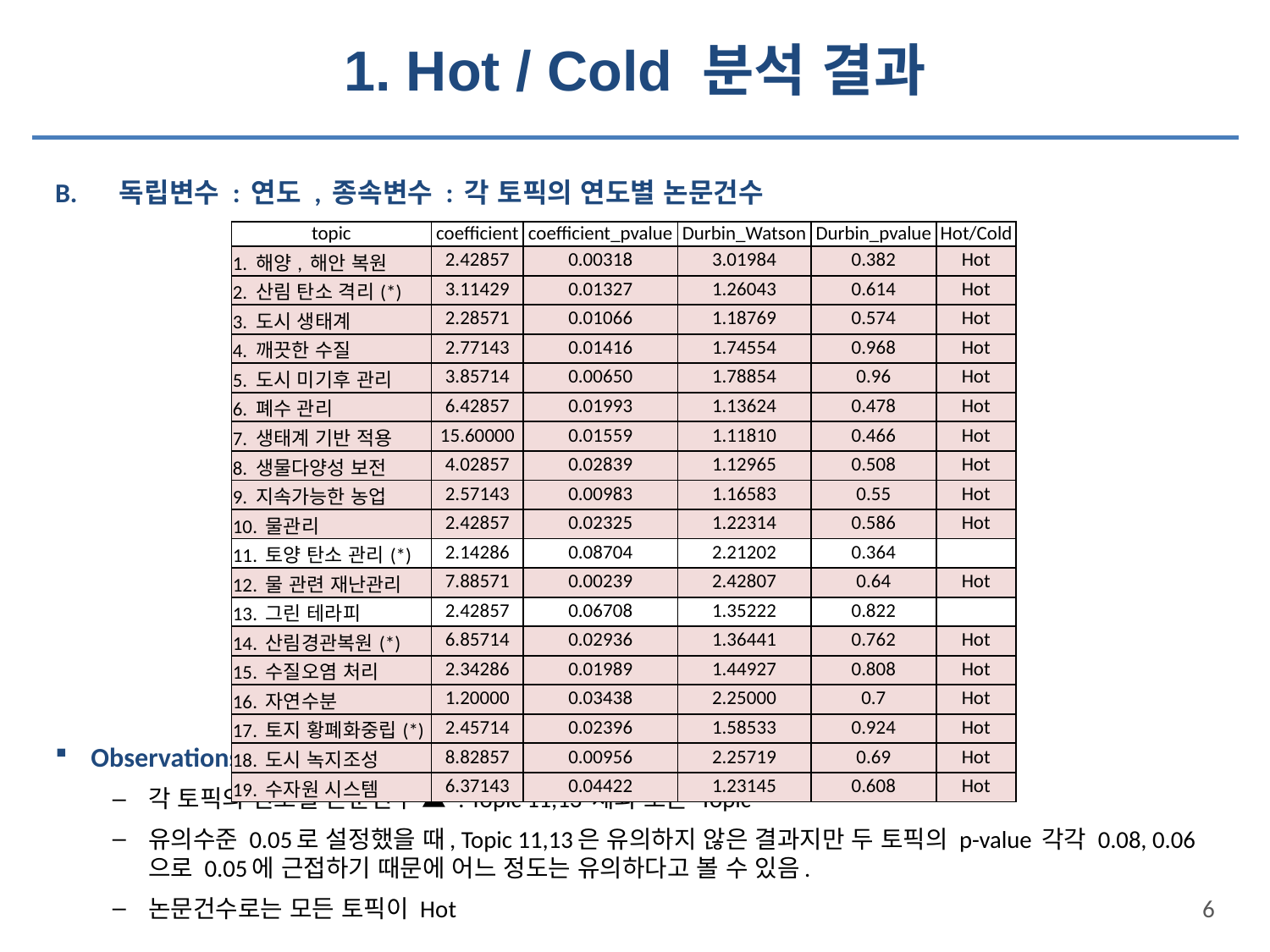

# 1. Hot / Cold 분석 결과
B.      독립변수 : 연도 , 종속변수 : 각 토픽의 연도별 논문건수

Observations
각 토픽의 연도별 논문건수 ▲ : Topic 11,13 제외 모든 Topic
유의수준 0.05로 설정했을 때, Topic 11,13은 유의하지 않은 결과지만 두 토픽의 p-value 각각 0.08, 0.06으로 0.05에 근접하기 때문에 어느 정도는 유의하다고 볼 수 있음.
논문건수로는 모든 토픽이 Hot
| topic | coefficient | coefficient\_pvalue | Durbin\_Watson | Durbin\_pvalue | Hot/Cold |
| --- | --- | --- | --- | --- | --- |
| 1. 해양, 해안 복원 | 2.42857 | 0.00318 | 3.01984 | 0.382 | Hot |
| 2. 산림 탄소 격리(\*) | 3.11429 | 0.01327 | 1.26043 | 0.614 | Hot |
| 3. 도시 생태계 | 2.28571 | 0.01066 | 1.18769 | 0.574 | Hot |
| 4. 깨끗한 수질 | 2.77143 | 0.01416 | 1.74554 | 0.968 | Hot |
| 5. 도시 미기후 관리 | 3.85714 | 0.00650 | 1.78854 | 0.96 | Hot |
| 6. 폐수 관리 | 6.42857 | 0.01993 | 1.13624 | 0.478 | Hot |
| 7. 생태계 기반 적용 | 15.60000 | 0.01559 | 1.11810 | 0.466 | Hot |
| 8. 생물다양성 보전 | 4.02857 | 0.02839 | 1.12965 | 0.508 | Hot |
| 9. 지속가능한 농업 | 2.57143 | 0.00983 | 1.16583 | 0.55 | Hot |
| 10. 물관리 | 2.42857 | 0.02325 | 1.22314 | 0.586 | Hot |
| 11. 토양 탄소 관리(\*) | 2.14286 | 0.08704 | 2.21202 | 0.364 |  |
| 12. 물 관련 재난관리 | 7.88571 | 0.00239 | 2.42807 | 0.64 | Hot |
| 13. 그린 테라피 | 2.42857 | 0.06708 | 1.35222 | 0.822 |  |
| 14. 산림경관복원(\*) | 6.85714 | 0.02936 | 1.36441 | 0.762 | Hot |
| 15. 수질오염 처리 | 2.34286 | 0.01989 | 1.44927 | 0.808 | Hot |
| 16. 자연수분 | 1.20000 | 0.03438 | 2.25000 | 0.7 | Hot |
| 17. 토지 황폐화중립(\*) | 2.45714 | 0.02396 | 1.58533 | 0.924 | Hot |
| 18. 도시 녹지조성 | 8.82857 | 0.00956 | 2.25719 | 0.69 | Hot |
| 19. 수자원 시스템 | 6.37143 | 0.04422 | 1.23145 | 0.608 | Hot |
6